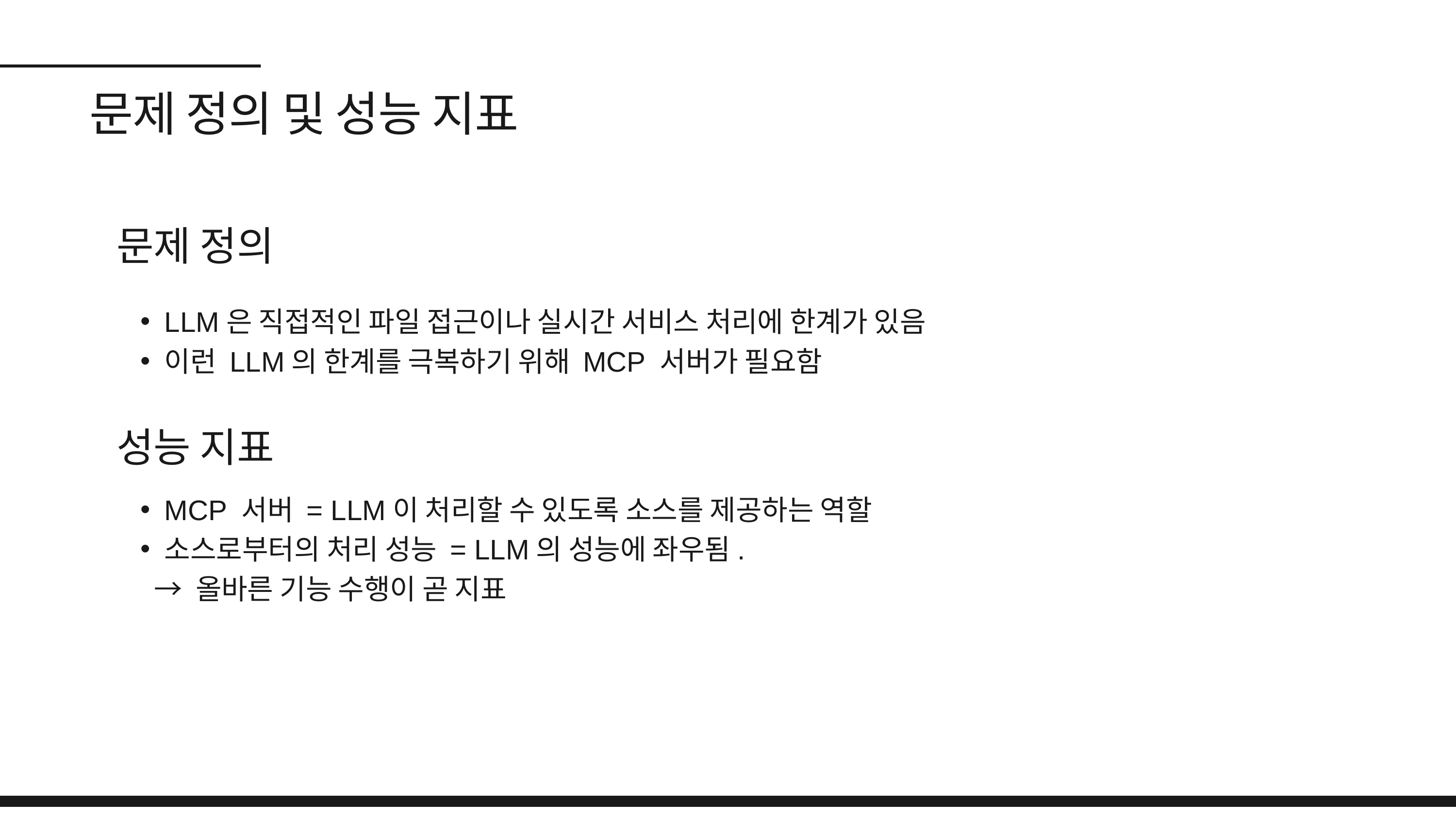

문제 정의 및 성능 지표
문제 정의
LLM은 직접적인 파일 접근이나 실시간 서비스 처리에 한계가 있음
이런 LLM의 한계를 극복하기 위해 MCP 서버가 필요함

성능 지표
MCP 서버 = LLM이 처리할 수 있도록 소스를 제공하는 역할
소스로부터의 처리 성능 = LLM의 성능에 좌우됨.
      → 올바른 기능 수행이 곧 지표